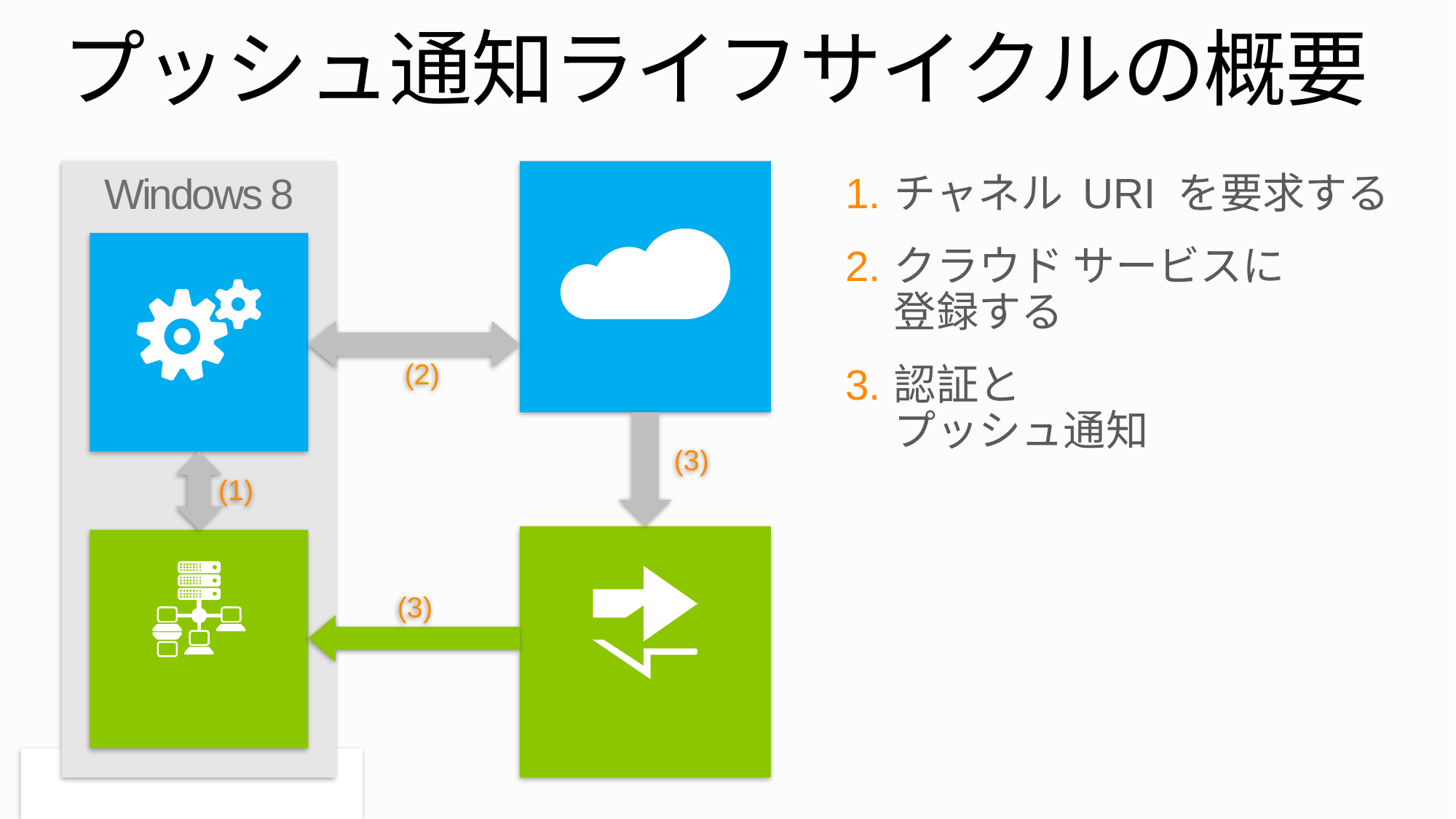

# プッシュ通知ライフサイクルの概要
モバイル サービス
Windows 8
チャネル URI を要求する
クラウド サービスに
登録する
認証と
プッシュ通知

アプリ

(2)

(3)

(1)
Windows
プッシュ通知サービス
通知
クライアント
プラットフォーム

(3)